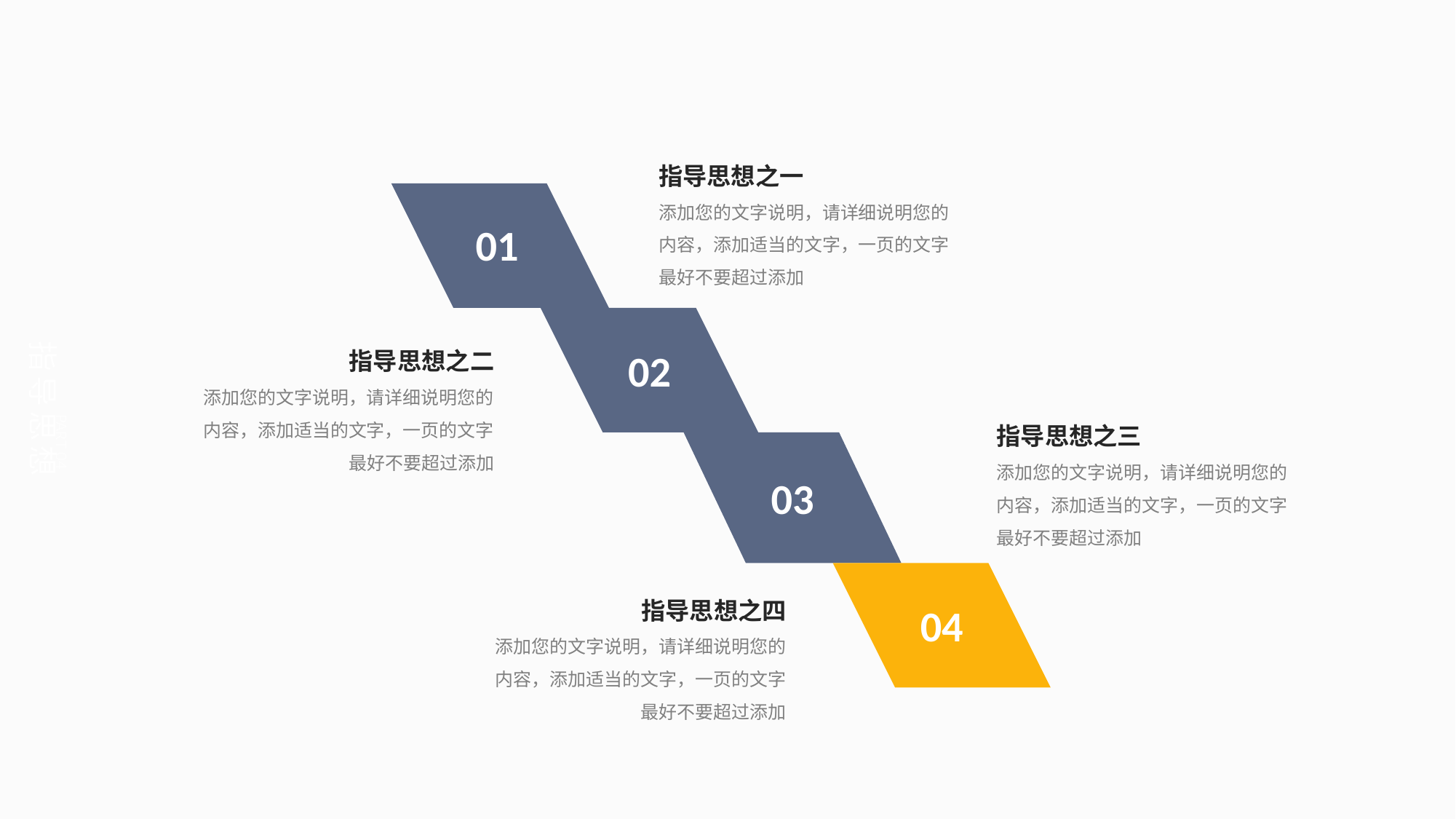

指导思想之一
添加您的文字说明，请详细说明您的内容，添加适当的文字，一页的文字最好不要超过添加

01

02
指导思想之二
添加您的文字说明，请详细说明您的内容，添加适当的文字，一页的文字最好不要超过添加
指导思想
PART 04
指导思想之三
添加您的文字说明，请详细说明您的内容，添加适当的文字，一页的文字最好不要超过添加

03

04
指导思想之四
添加您的文字说明，请详细说明您的内容，添加适当的文字，一页的文字最好不要超过添加